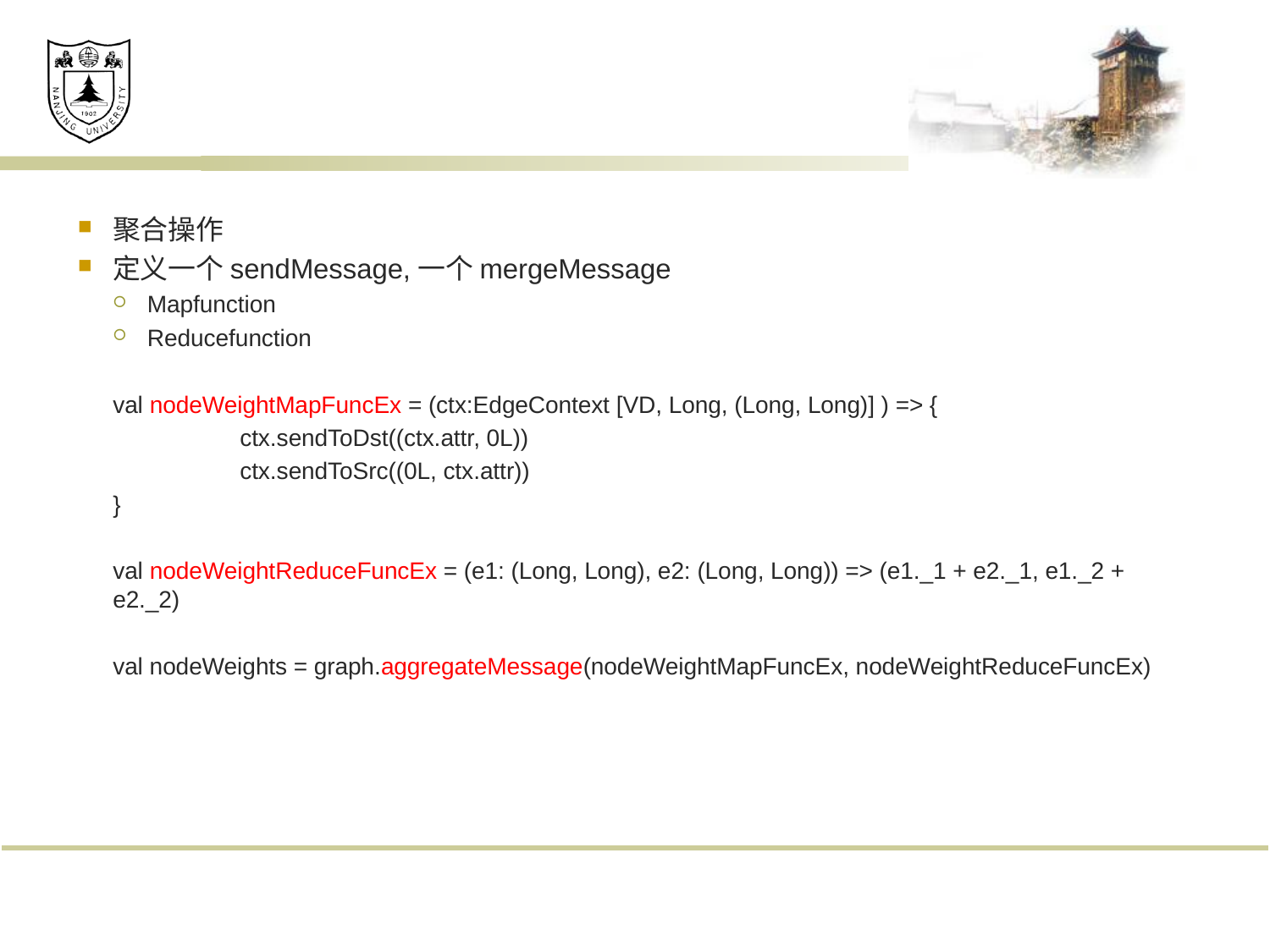

#
聚合操作
定义一个sendMessage,一个mergeMessage
Mapfunction
Reducefunction

val nodeWeightMapFuncEx = (ctx:EdgeContext [VD, Long, (Long, Long)] ) => {
	ctx.sendToDst((ctx.attr, 0L))
	ctx.sendToSrc((0L, ctx.attr))
}

val nodeWeightReduceFuncEx = (e1: (Long, Long), e2: (Long, Long)) => (e1._1 + e2._1, e1._2 + e2._2)

val nodeWeights = graph.aggregateMessage(nodeWeightMapFuncEx, nodeWeightReduceFuncEx)